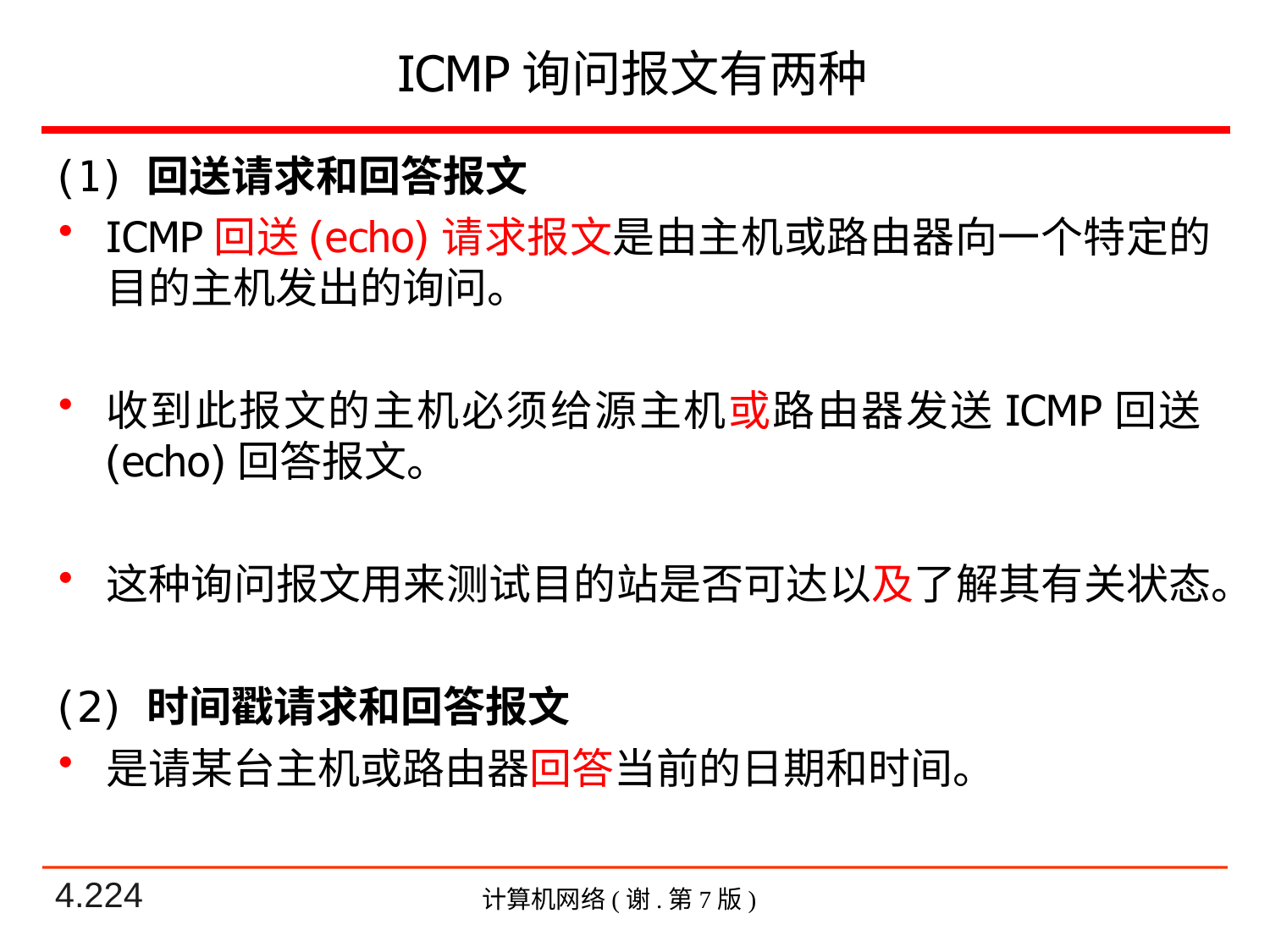

# ICMP询问报文有两种
(1) 回送请求和回答报文
ICMP回送(echo)请求报文是由主机或路由器向一个特定的目的主机发出的询问。

收到此报文的主机必须给源主机或路由器发送ICMP回送(echo)回答报文。

这种询问报文用来测试目的站是否可达以及了解其有关状态。

(2) 时间戳请求和回答报文
是请某台主机或路由器回答当前的日期和时间。